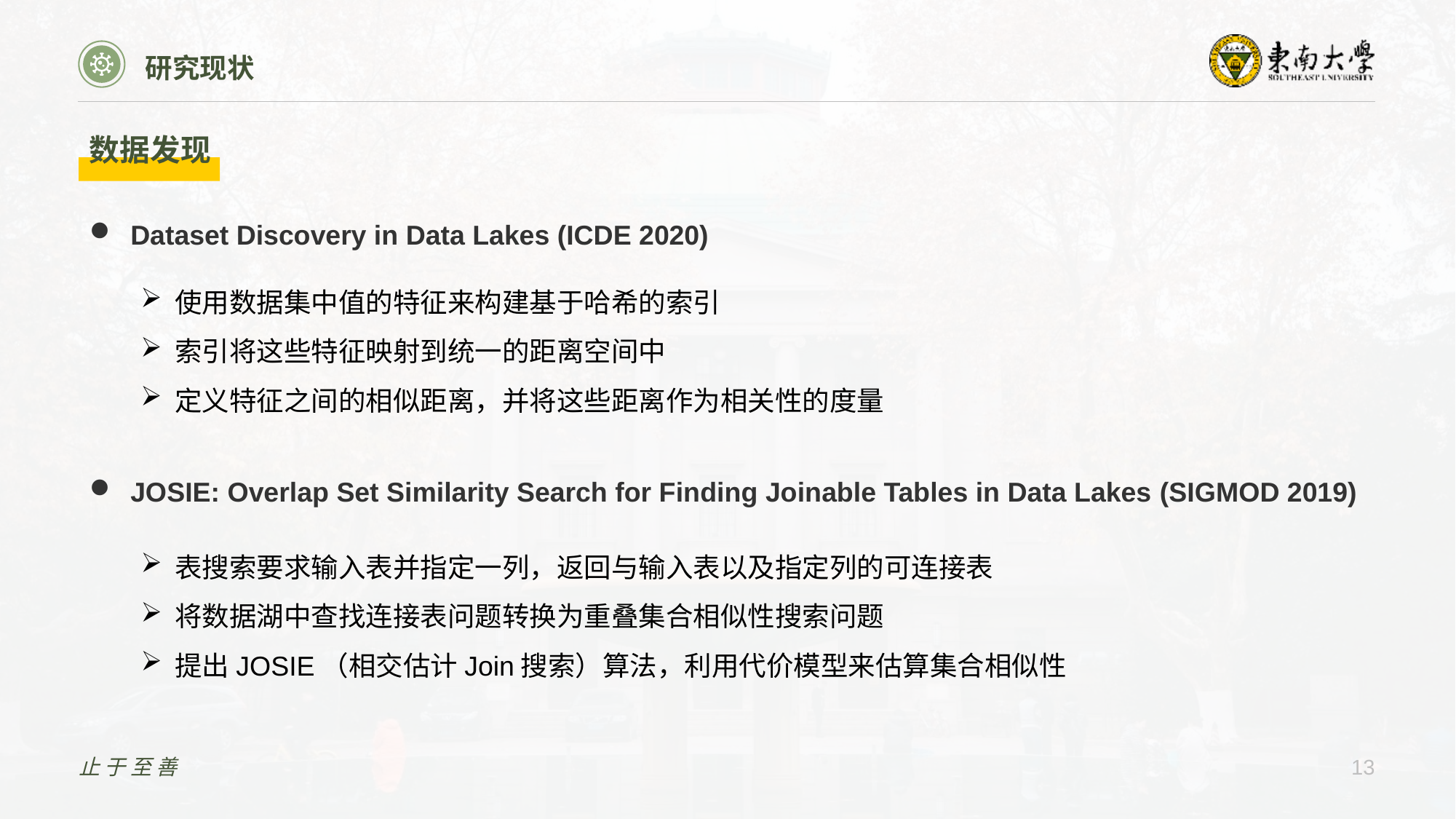

研究现状
数据发现

Dataset Discovery in Data Lakes (ICDE 2020)
使用数据集中值的特征来构建基于哈希的索引
索引将这些特征映射到统一的距离空间中
定义特征之间的相似距离，并将这些距离作为相关性的度量
JOSIE: Overlap Set Similarity Search for Finding Joinable Tables in Data Lakes (SIGMOD 2019)
表搜索要求输入表并指定一列，返回与输入表以及指定列的可连接表
将数据湖中查找连接表问题转换为重叠集合相似性搜索问题
提出JOSIE（相交估计Join搜索）算法，利用代价模型来估算集合相似性
止于至善
13